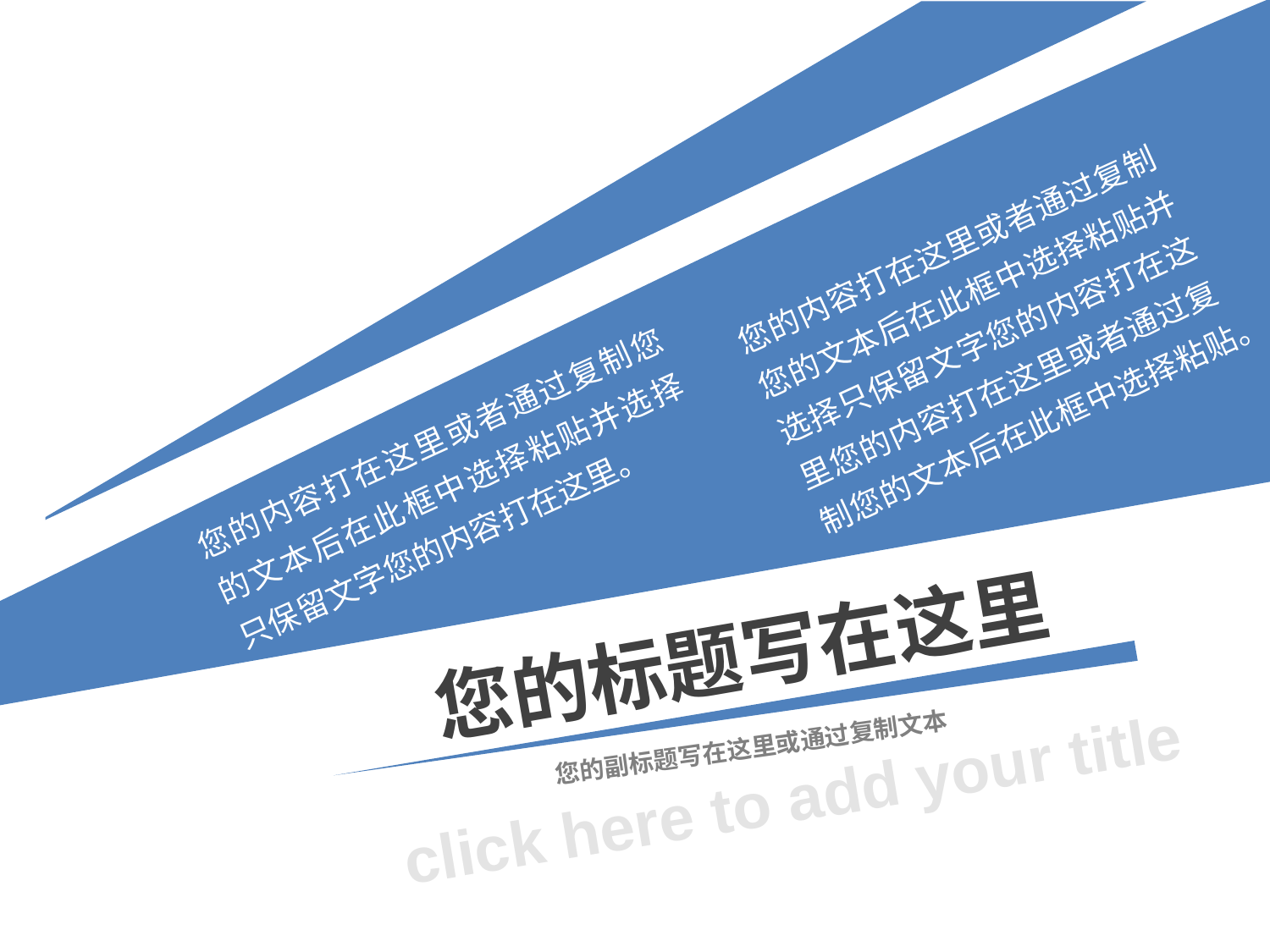

您的内容打在这里或者通过复制您的文本后在此框中选择粘贴并选择只保留文字您的内容打在这里您的内容打在这里或者通过复制您的文本后在此框中选择粘贴。
您的内容打在这里或者通过复制您的文本后在此框中选择粘贴并选择只保留文字您的内容打在这里。
您的标题写在这里

您的副标题写在这里或通过复制文本
click here to add your title